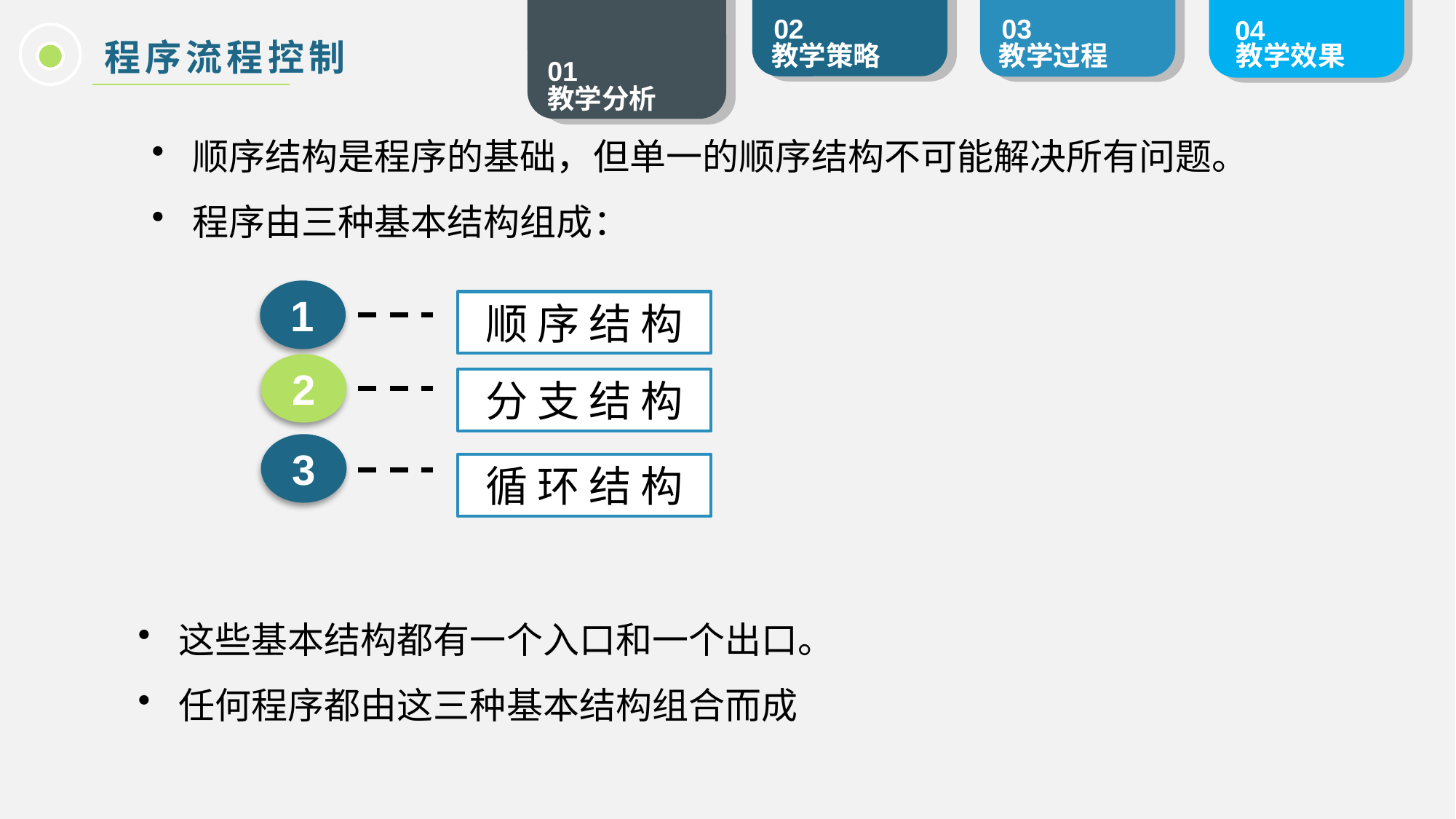

程序流程控制
顺序结构是程序的基础，但单一的顺序结构不可能解决所有问题。
程序由三种基本结构组成：
1
顺序结构
2
分支结构
3
循环结构
这些基本结构都有一个入口和一个出口。
任何程序都由这三种基本结构组合而成